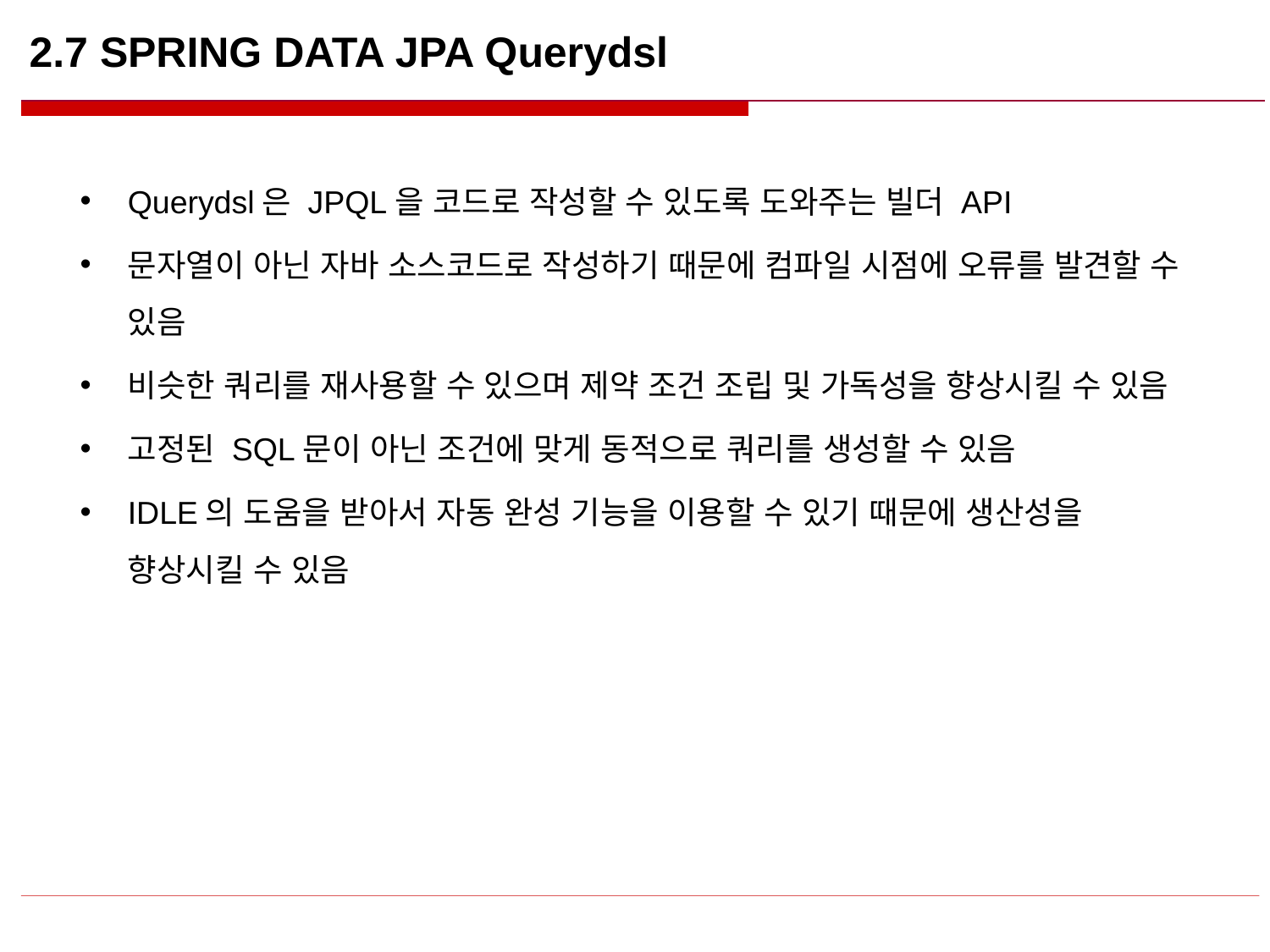

# 2.7 SPRING DATA JPA Querydsl
Querydsl은 JPQL을 코드로 작성할 수 있도록 도와주는 빌더 API
문자열이 아닌 자바 소스코드로 작성하기 때문에 컴파일 시점에 오류를 발견할 수 있음
비슷한 쿼리를 재사용할 수 있으며 제약 조건 조립 및 가독성을 향상시킬 수 있음
고정된 SQL문이 아닌 조건에 맞게 동적으로 쿼리를 생성할 수 있음
IDLE의 도움을 받아서 자동 완성 기능을 이용할 수 있기 때문에 생산성을 향상시킬 수 있음